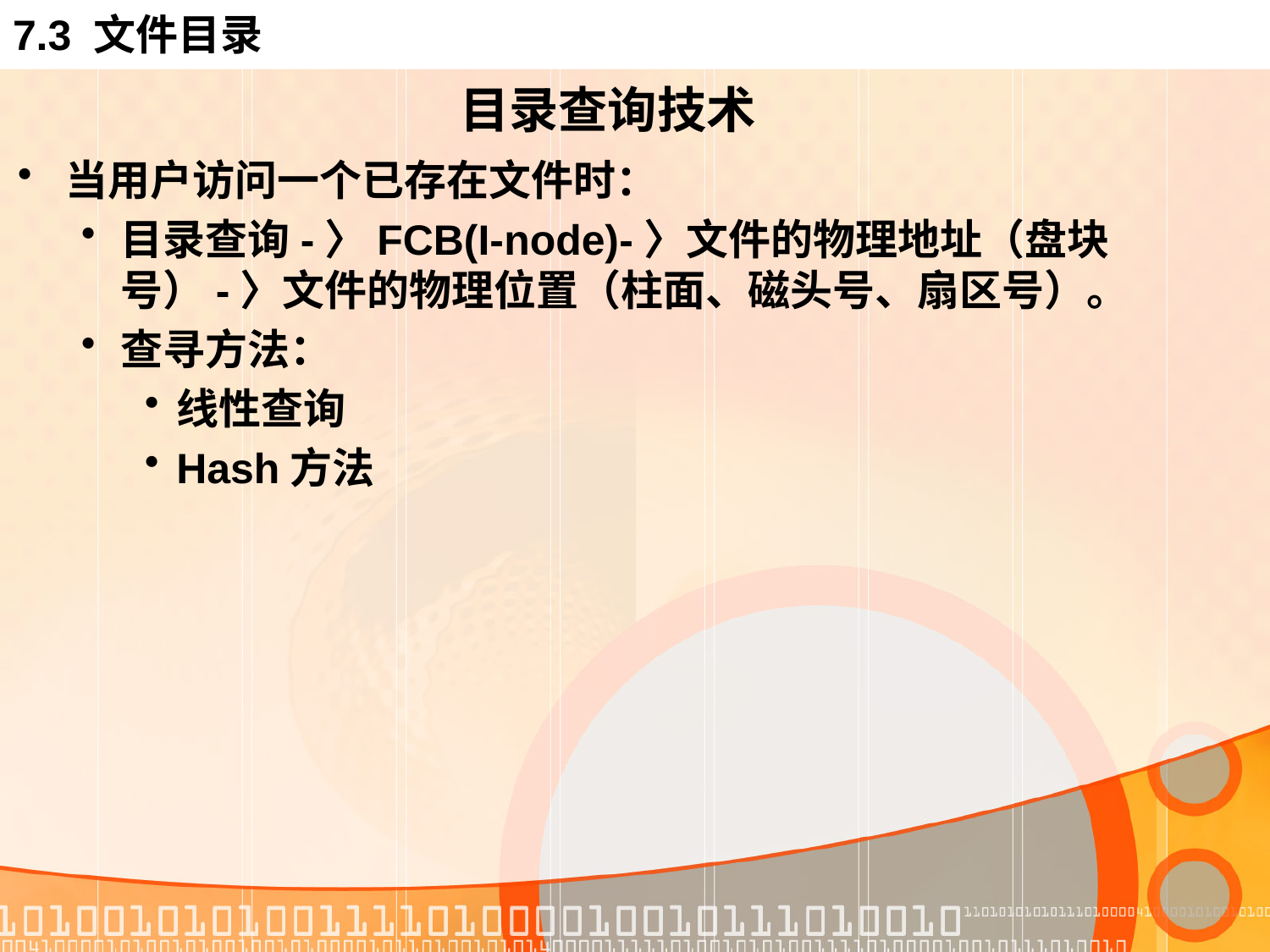

7.3 文件目录
# 目录查询技术
当用户访问一个已存在文件时：
目录查询-〉FCB(I-node)-〉文件的物理地址（盘块号）-〉文件的物理位置（柱面、磁头号、扇区号）。
查寻方法：
线性查询
Hash方法